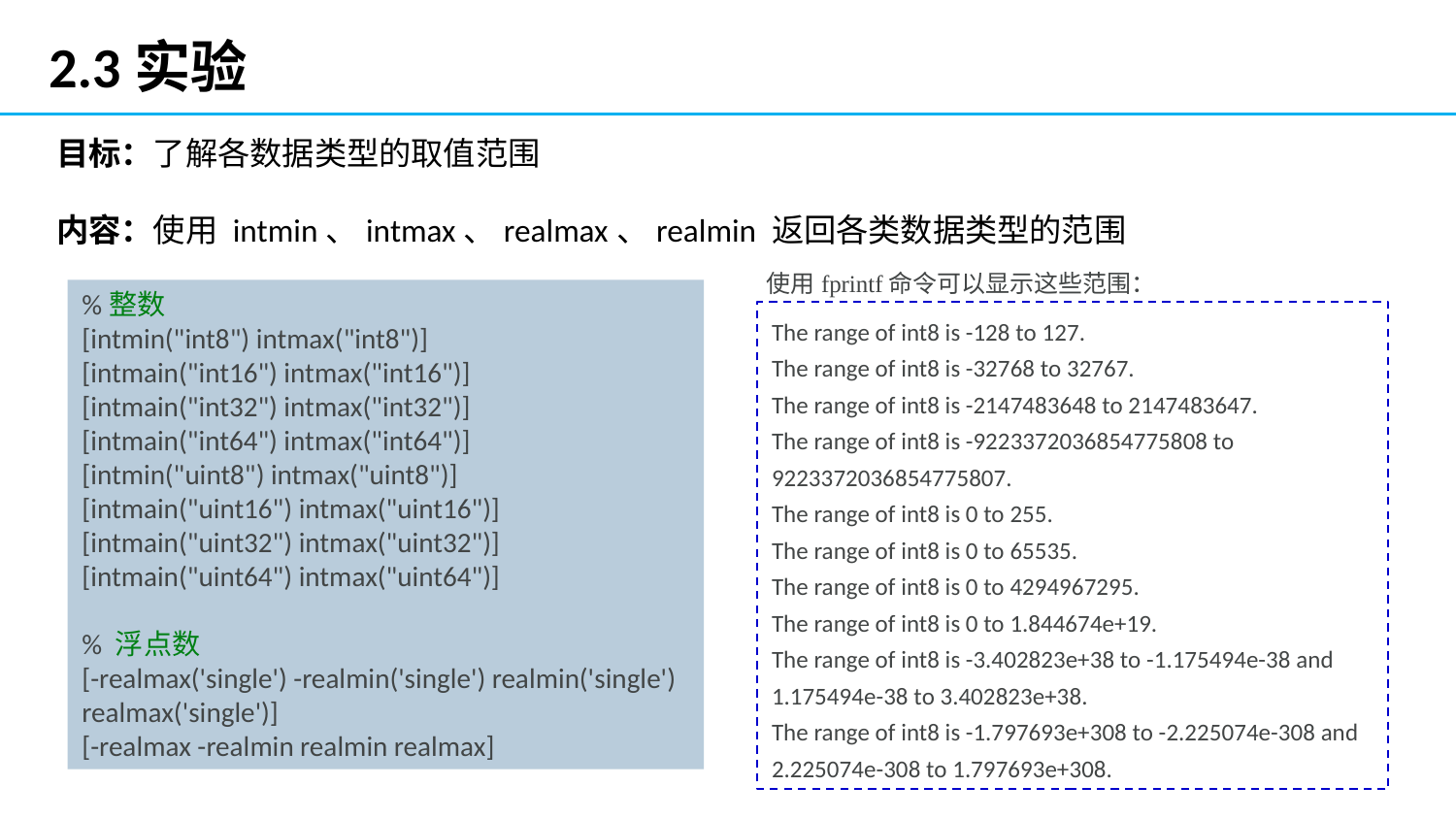

# 2.3实验
目标：了解各数据类型的取值范围
内容：使用 intmin、intmax、realmax、realmin 返回各类数据类型的范围
使用fprintf命令可以显示这些范围：
%整数
[intmin("int8") intmax("int8")]
[intmain("int16") intmax("int16")]
[intmain("int32") intmax("int32")]
[intmain("int64") intmax("int64")]
[intmin("uint8") intmax("uint8")]
[intmain("uint16") intmax("uint16")]
[intmain("uint32") intmax("uint32")]
[intmain("uint64") intmax("uint64")]

% 浮点数
[-realmax('single') -realmin('single') realmin('single') realmax('single')]
[-realmax -realmin realmin realmax]
The range of int8 is -128 to 127.
The range of int8 is -32768 to 32767.
The range of int8 is -2147483648 to 2147483647.
The range of int8 is -9223372036854775808 to 9223372036854775807.
The range of int8 is 0 to 255.
The range of int8 is 0 to 65535.
The range of int8 is 0 to 4294967295.
The range of int8 is 0 to 1.844674e+19.
The range of int8 is -3.402823e+38 to -1.175494e-38 and 1.175494e-38 to 3.402823e+38.
The range of int8 is -1.797693e+308 to -2.225074e-308 and 2.225074e-308 to 1.797693e+308.